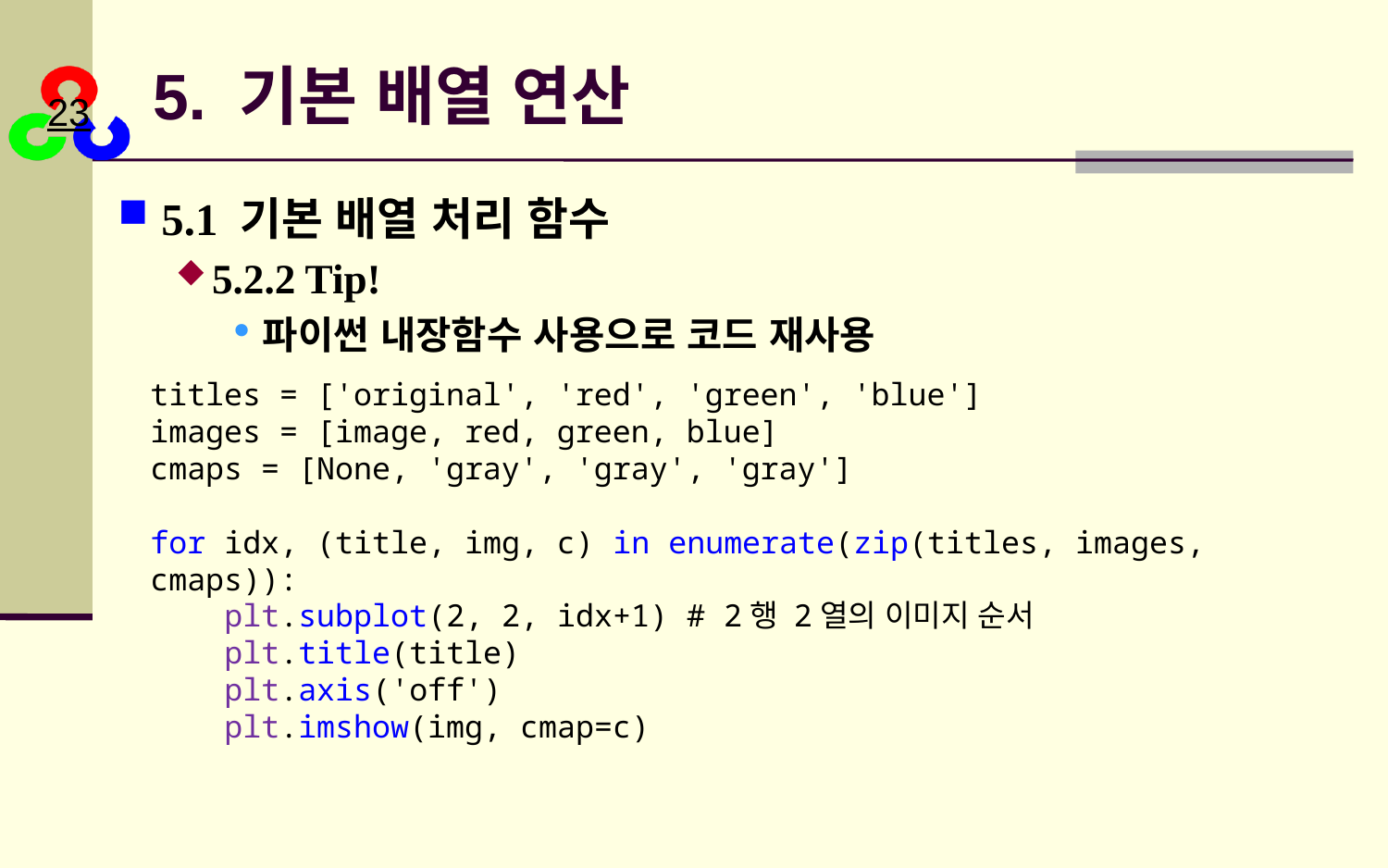

# 5. 기본 배열 연산
5.1 기본 배열 처리 함수
5.2.2 Tip!
파이썬 내장함수 사용으로 코드 재사용
titles = ['original', 'red', 'green', 'blue']
images = [image, red, green, blue]
cmaps = [None, 'gray', 'gray', 'gray']
for idx, (title, img, c) in enumerate(zip(titles, images, cmaps)):
    plt.subplot(2, 2, idx+1) # 2행 2열의 이미지 순서
    plt.title(title)
    plt.axis('off')
    plt.imshow(img, cmap=c)